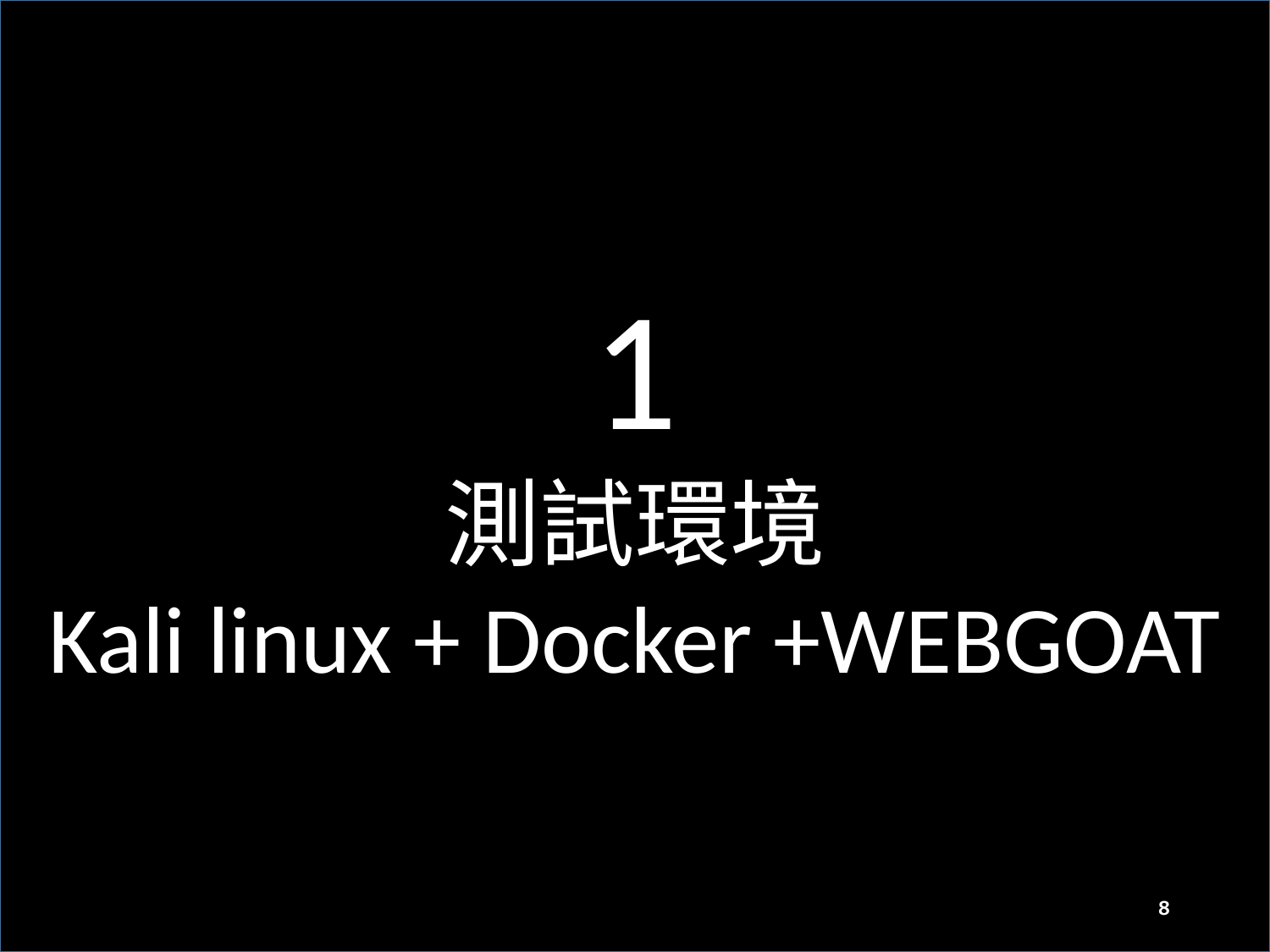

1
測試環境
Kali linux + Docker +WEBGOAT
#

8